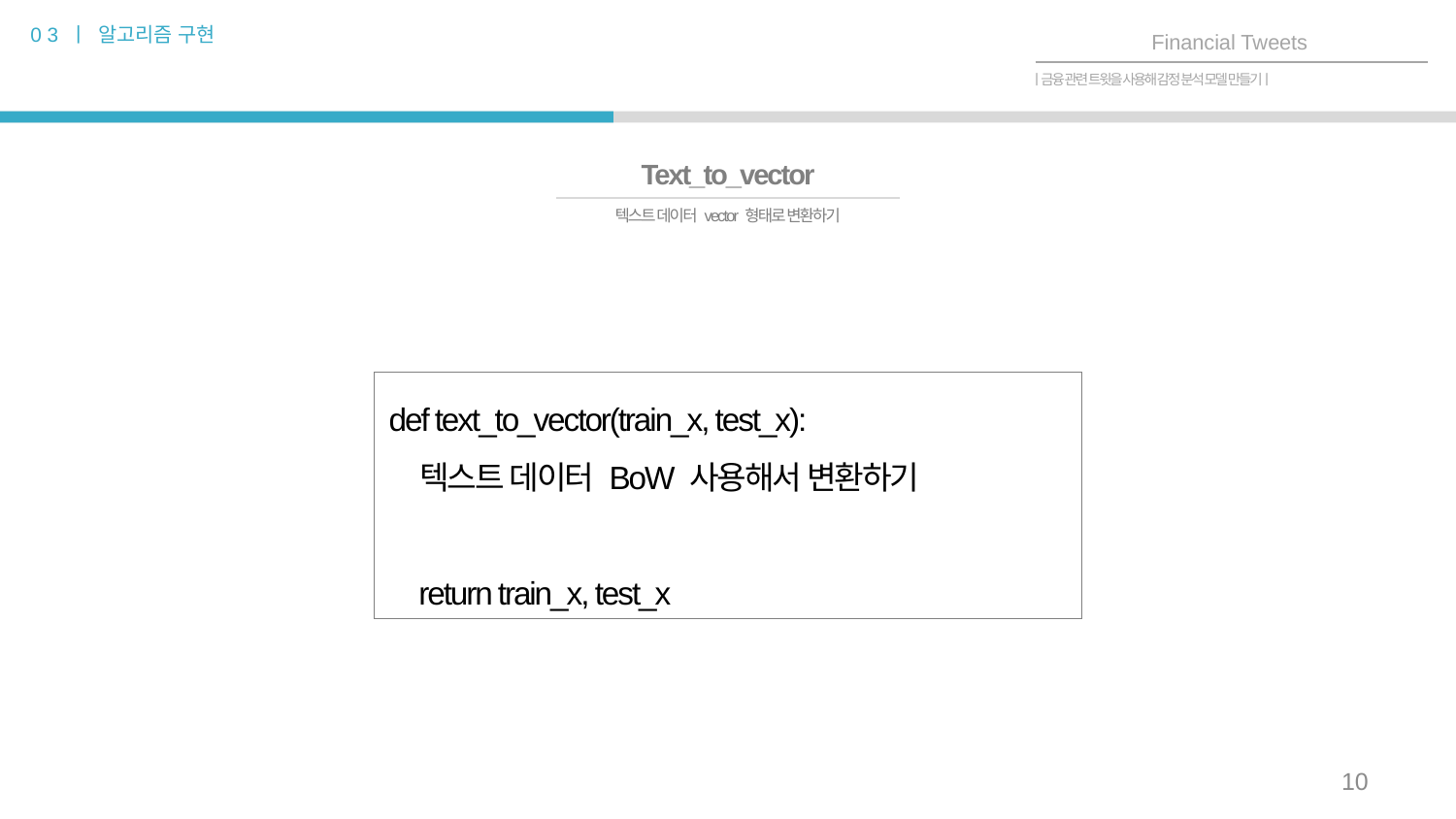

0 3 ㅣ  알고리즘 구현
Financial Tweets
ㅣ금융 관련 트윗을 사용해 감정 분석 모델 만들기ㅣ

Text_to_vector
텍스트 데이터 vector 형태로 변환하기
def text_to_vector(train_x, test_x):
    텍스트 데이터 BoW 사용해서 변환하기

    return train_x, test_x
10